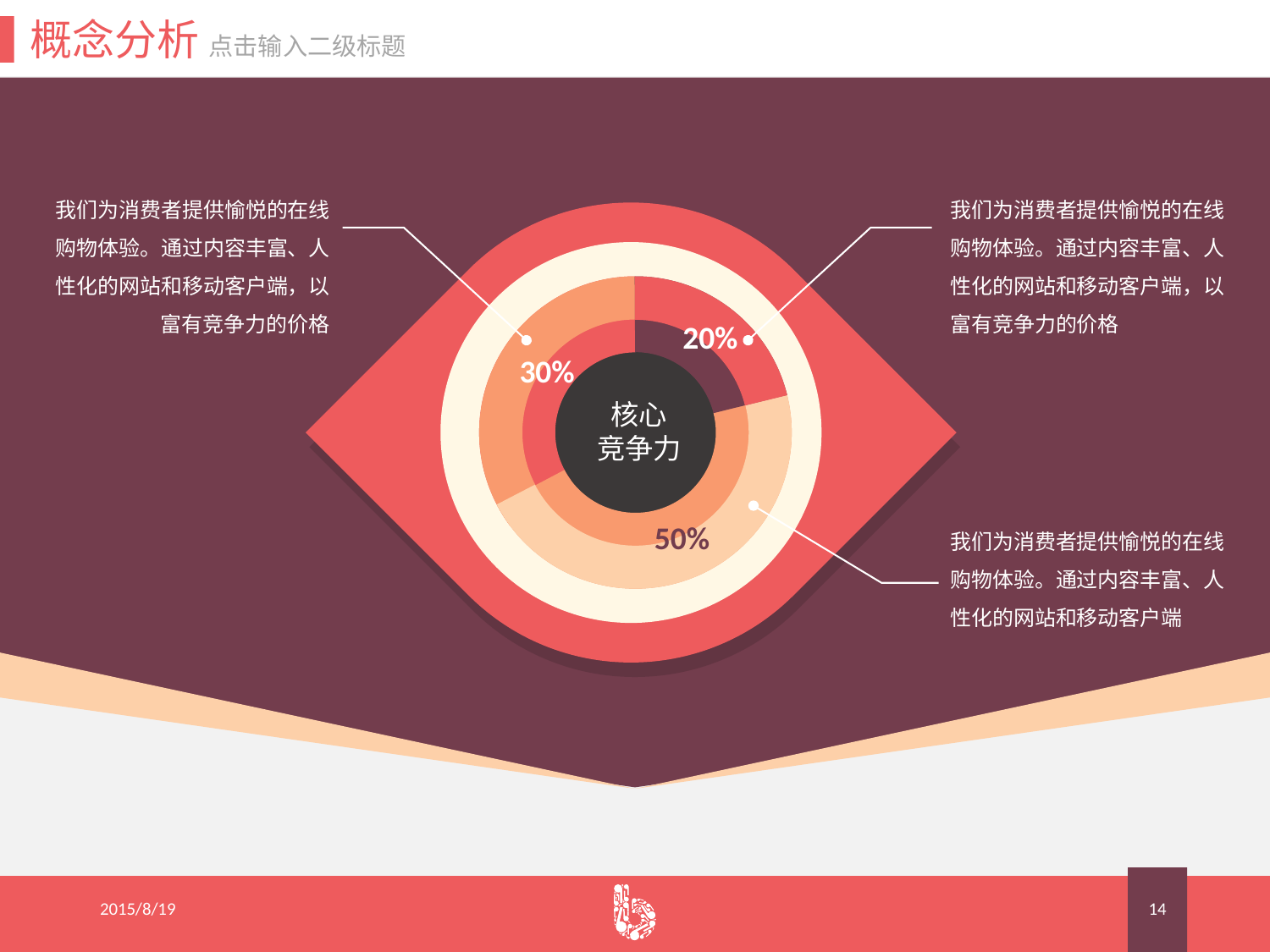

概念分析 点击输入二级标题

我们为消费者提供愉悦的在线购物体验。通过内容丰富、人性化的网站和移动客户端，以富有竞争力的价格
我们为消费者提供愉悦的在线购物体验。通过内容丰富、人性化的网站和移动客户端，以富有竞争力的价格

20%
30%

核心
竞争力
50%

我们为消费者提供愉悦的在线购物体验。通过内容丰富、人性化的网站和移动客户端
2015/8/19
14